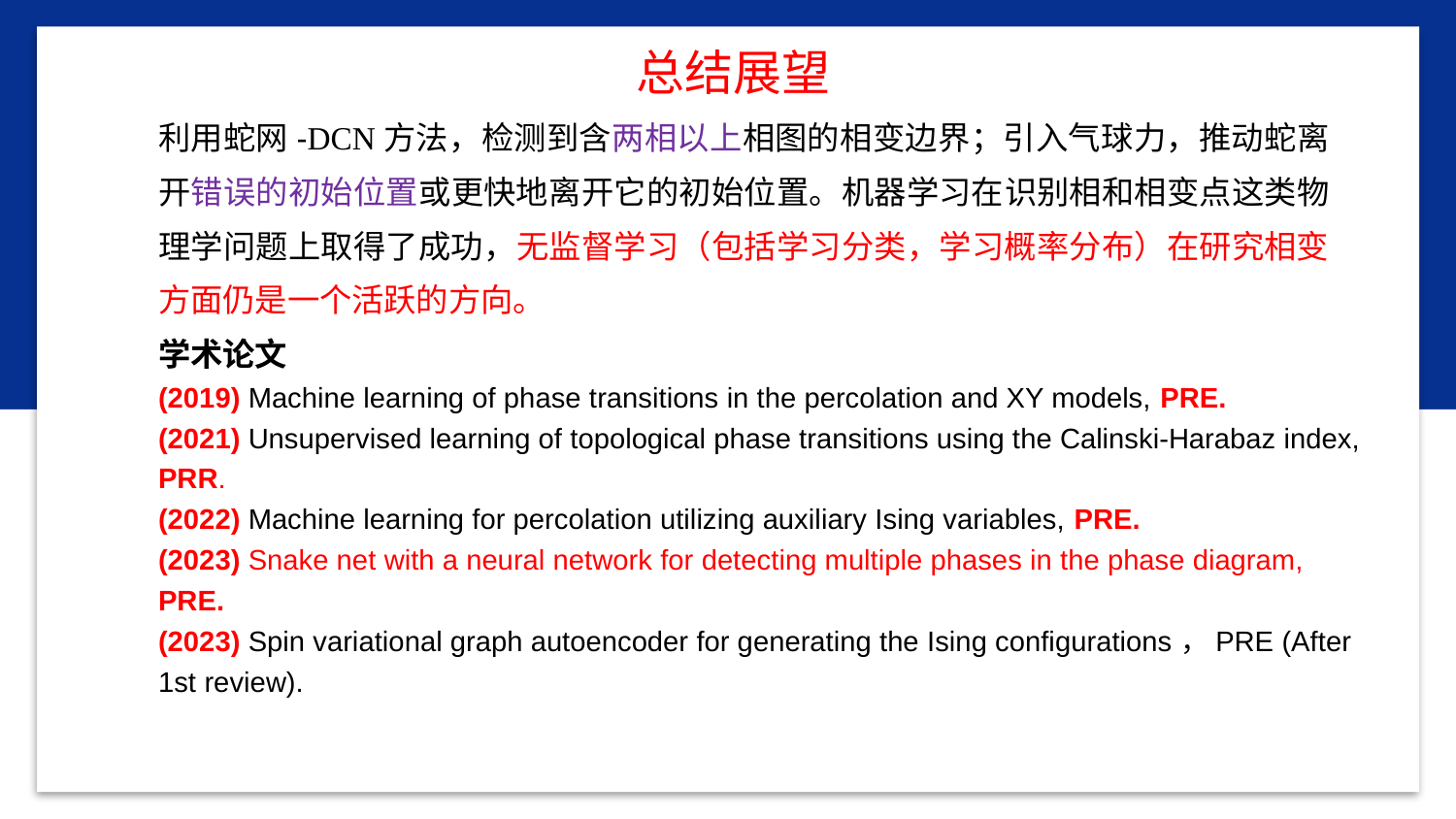

总结展望
利用蛇网-DCN方法，检测到含两相以上相图的相变边界；引入气球力，推动蛇离开错误的初始位置或更快地离开它的初始位置。机器学习在识别相和相变点这类物理学问题上取得了成功，无监督学习（包括学习分类，学习概率分布）在研究相变方面仍是一个活跃的方向。

学术论文
(2019) Machine learning of phase transitions in the percolation and XY models, PRE.
(2021) Unsupervised learning of topological phase transitions using the Calinski-Harabaz index, PRR.
(2022) Machine learning for percolation utilizing auxiliary Ising variables, PRE.
(2023) Snake net with a neural network for detecting multiple phases in the phase diagram, PRE.
(2023) Spin variational graph autoencoder for generating the Ising configurations，PRE (After 1st review).